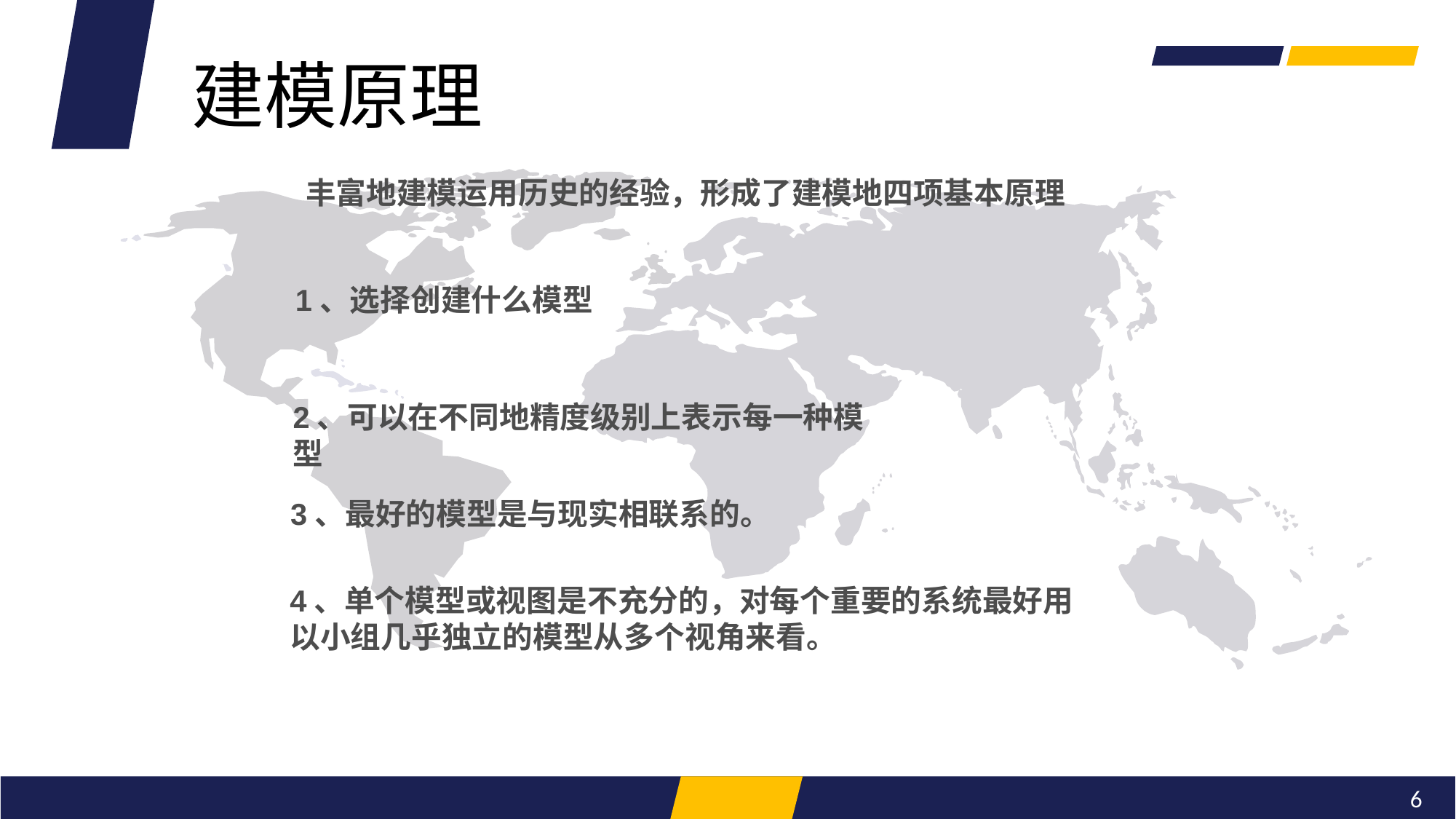

建模原理

    丰富地建模运用历史的经验，形成了建模地四项基本原理

1、选择创建什么模型
2、可以在不同地精度级别上表示每一种模型
3、最好的模型是与现实相联系的。
4、单个模型或视图是不充分的，对每个重要的系统最好用以小组几乎独立的模型从多个视角来看。
6